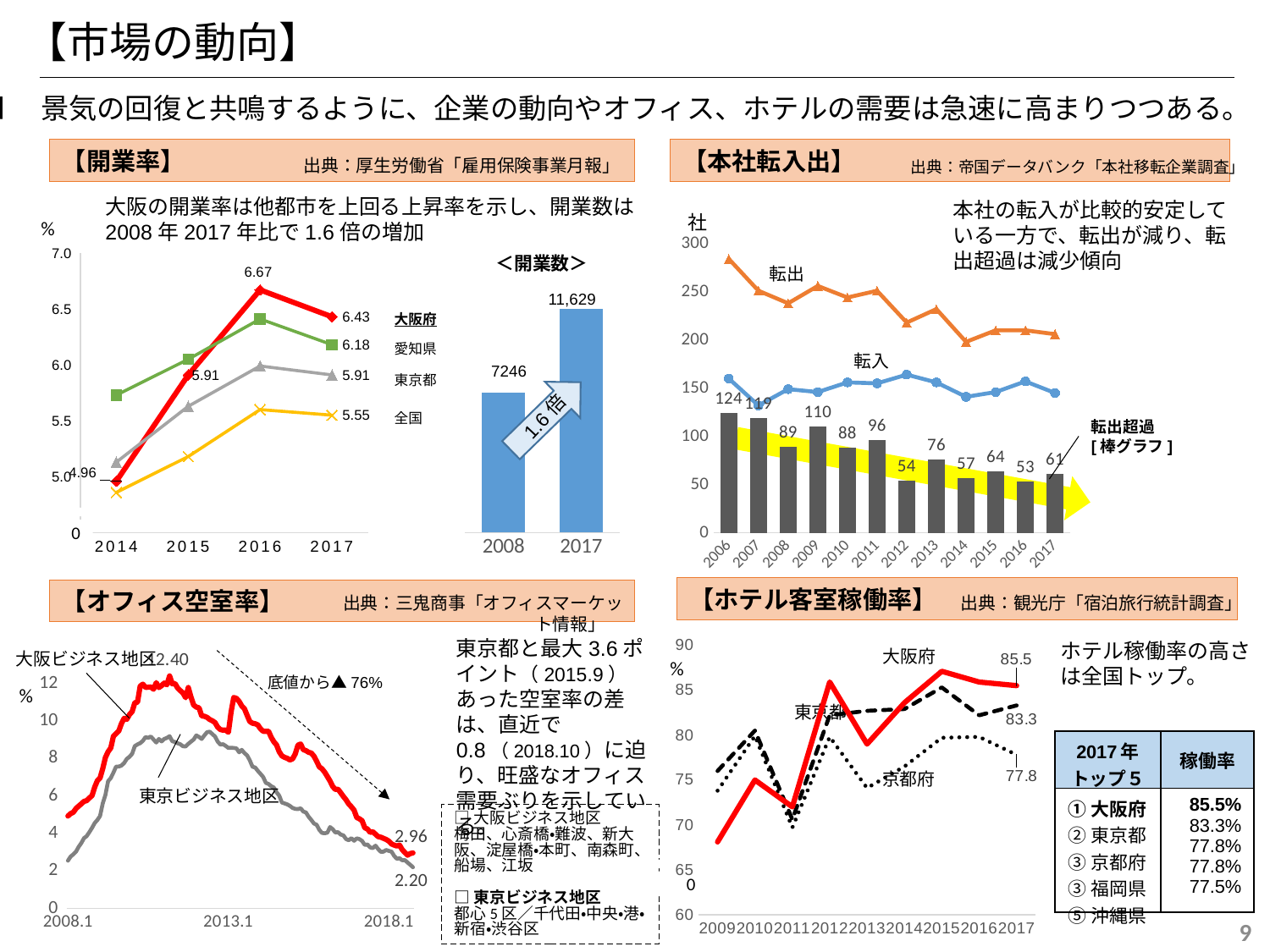

【市場の動向】
■　景気の回復と共鳴するように、企業の動向やオフィス、ホテルの需要は急速に高まりつつある。
【開業率】
【本社転入出】
出典：厚生労働省「雇用保険事業月報」
出典：帝国データバンク「本社移転企業調査」
大阪の開業率は他都市を上回る上昇率を示し、開業数は2008年2017年比で1.6倍の増加
本社の転入が比較的安定している一方で、転出が減り、転出超過は減少傾向
社
%

### Chart

| Category | 列1 | 転入 | 転出 |
|---|---|---|---|
| 2006 | 124.0 | 160.0 | 284.0 |
| 2007 | 119.0 | 132.0 | 251.0 |
| 2008 | 89.0 | 149.0 | 238.0 |
| 2009 | 110.0 | 146.0 | 256.0 |
| 2010 | 88.0 | 156.0 | 244.0 |
| 2011 | 96.0 | 155.0 | 251.0 |
| 2012 | 54.0 | 164.0 | 218.0 |
| 2013 | 76.0 | 156.0 | 232.0 |
| 2014 | 57.0 | 141.0 | 198.0 |
| 2015 | 64.0 | 146.0 | 210.0 |
| 2016 | 53.0 | 157.0 | 210.0 |
| 2017 | 61.0 | 145.0 | 206.0 |

### Chart

| Category | 大阪 | 愛知 | 東京 | 全国 |
|---|---|---|---|---|
| 2014 | 4.96 | 5.73 | 5.13 | 4.86 |
| 2015 | 5.91 | 6.05 | 5.63 | 5.18 |
| 2016 | 6.67 | 6.41 | 5.99 | 5.6 |
| 2017 | 6.43 | 6.18 | 5.91 | 5.55 |
＜開業数＞
転出

### Chart

| Category | 開業数 |
|---|---|
| 2008 | 7246.0 |
| 2017 | 11629.0 |
11,629
大阪府

愛知県

東京都

全国
転入
7246

1.6倍
転出超過
[棒グラフ]

0
【ホテル客室稼働率】
【オフィス空室率】
出典：三鬼商事「オフィスマーケット情報」
出典：観光庁「宿泊旅行統計調査」

### Chart

| Category | 大阪 | 東京 |
|---|---|---|
| 2008.1 | 4.93 | 2.55 |
|  | 5.06 | 2.77 |
|  | 5.13 | 2.89 |
|  | 5.33 | 3.03 |
|  | 5.46 | 3.29 |
|  | 5.58 | 3.49 |
|  | 5.71 | 3.75 |
|  | 5.75 | 3.86 |
|  | 5.89 | 4.07 |
|  | 6.02 | 4.3 |
|  | 6.48 | 4.56 |
|  | 6.82 | 4.72 |
| 2009.1 | 6.96 | 4.93 |
|  | 7.46 | 5.6 |
|  | 8.05 | 6.05 |
|  | 8.36 | 6.79 |
|  | 8.56 | 6.96 |
|  | 9.19 | 7.25 |
|  | 9.33 | 7.57 |
|  | 9.47 | 7.57 |
|  | 9.86 | 7.62 |
|  | 10.14 | 7.76 |
|  | 10.09 | 7.98 |
|  | 10.34 | 8.09 |
| 2010.1 | 10.5 | 8.25 |
|  | 10.97 | 8.66 |
|  | 11.0 | 8.75 |
|  | 11.86 | 8.82 |
|  | 11.96 | 8.94 |
|  | 11.79 | 9.14 |
|  | 11.8 | 9.1 |
|  | 11.81 | 9.17 |
|  | 11.69 | 9.01 |
|  | 12.04 | 8.85 |
|  | 11.78 | 9.04 |
|  | 11.88 | 8.91 |
| 2011.1 | 12.02 | 9.04 |
|  | 11.93 | 9.1 |
|  | 12.4 | 9.19 |
|  | 11.98 | 8.92 |
|  | 12.0 | 8.88 |
|  | 11.76 | 8.81 |
|  | 11.62 | 8.76 |
|  | 11.49 | 8.65 |
|  | 11.24 | 8.64 |
|  | 11.78 | 8.78 |
|  | 11.27 | 8.9 |
|  | 10.85 | 9.01 |
| 2012.1 | 10.74 | 9.23 |
|  | 10.7 | 9.15 |
|  | 10.27 | 9.04 |
|  | 10.25 | 9.23 |
|  | 10.19 | 9.4 |
|  | 10.08 | 9.43 |
|  | 10.01 | 9.3 |
|  | 9.91 | 9.17 |
|  | 9.67 | 8.9 |
|  | 9.54 | 8.74 |
|  | 9.51 | 8.76 |
|  | 9.51 | 8.67 |
| 2013.1 | 9.4 | 8.56 |
|  | 10.48 | 8.57 |
|  | 11.25 | 8.56 |
|  | 11.2 | 8.54 |
|  | 11.04 | 8.33 |
|  | 10.8 | 8.46 |
|  | 10.65 | 8.29 |
|  | 10.3 | 8.16 |
|  | 9.97 | 7.9 |
|  | 9.88 | 7.56 |
|  | 9.85 | 7.52 |
|  | 9.79 | 7.34 |
| 2014.1 | 9.58 | 7.18 |
|  | 9.45 | 7.01 |
|  | 9.45 | 6.7 |
|  | 9.45 | 6.64 |
|  | 9.13 | 6.52 |
|  | 8.89 | 6.45 |
|  | 8.72 | 6.2 |
|  | 8.36 | 6.02 |
|  | 8.14 | 5.65 |
|  | 8.06 | 5.6 |
|  | 8.01 | 5.55 |
|  | 7.92 | 5.47 |
| 2015.1 | 7.98 | 5.36 |
|  | 8.24 | 5.31 |
|  | 8.71 | 5.3 |
|  | 8.77 | 5.34 |
|  | 8.47 | 5.17 |
|  | 8.42 | 5.12 |
|  | 8.33 | 4.89 |
|  | 8.29 | 4.72 |
|  | 8.12 | 4.53 |
|  | 7.85 | 4.46 |
|  | 7.55 | 4.19 |
|  | 7.45 | 4.03 |
| 2016.1 | 7.27 | 4.01 |
|  | 7.04 | 4.04 |
|  | 6.8 | 4.34 |
|  | 6.51 | 4.23 |
|  | 6.35 | 4.05 |
|  | 6.36 | 4.07 |
|  | 6.17 | 3.94 |
|  | 5.97 | 3.9 |
|  | 5.79 | 3.7 |
|  | 5.57 | 3.64 |
|  | 5.42 | 3.75 |
|  | 5.24 | 3.61 |
| 2017.1 | 4.85 | 3.74 |
|  | 4.78 | 3.7 |
|  | 4.68 | 3.6 |
|  | 4.3 | 3.39 |
|  | 4.24 | 3.41 |
|  | 4.06 | 3.26 |
|  | 4.09 | 3.22 |
|  | 3.96 | 3.35 |
|  | 3.83 | 3.17 |
|  | 3.8 | 3.02 |
|  | 3.74 | 3.03 |
|  | 3.68 | 3.12 |
| 2018.1 | 3.59 | 3.07 |
|  | 3.44 | 3.03 |
|  | 3.38 | 2.8 |
|  | 3.33 | 2.65 |
|  | 3.38 | 2.68 |
|  | 3.14 | 2.57 |
|  | 2.98 | 2.58 |
|  | 2.84 | 2.45 |
|  | 2.93 | 2.33 |
|  | 2.96 | 2.2 |
東京都と最大3.6ポイント（2015.9）あった空室率の差は、直近で0.8（2018.10）に迫り、旺盛なオフィス需要ぶりを示している。

### Chart

| Category | 　東京都 | 　京都府 | 　大阪府 |
|---|---|---|---|
| 2009 | 76.0 | 73.8 | 68.1 |
| 2010 | 80.5 | 79.9 | 75.0 |
| 2011 | 70.6 | 69.7 | 72.0 |
| 2012 | 82.2 | 79.8 | 85.9 |
| 2013 | 82.7 | 74.1 | 79.0 |
| 2014 | 82.9 | 76.5 | 83.6 |
| 2015 | 85.3 | 79.7 | 87.1 |
| 2016 | 82.2 | 79.8 | 85.9 |
| 2017 | 83.3 | 77.8 | 85.5 |
ホテル稼働率の高さは全国トップ。
大阪府
大阪ビジネス地区
%
底値から▲76%
%
東京都
| 2017年 トップ５ | 稼働率 |
| --- | --- |
| ①大阪府 ②東京都 ③京都府 ③福岡県 ⑤沖縄県 | 85.5% 83.3% 77.8% 77.8% 77.5% |
京都府
東京ビジネス地区
□大阪ビジネス地区
梅田、心斎橋・難波、新大阪、淀屋橋・本町、南森町、船場、江坂

□東京ビジネス地区
都心5区／千代田・中央・港・新宿・渋谷区

0
9